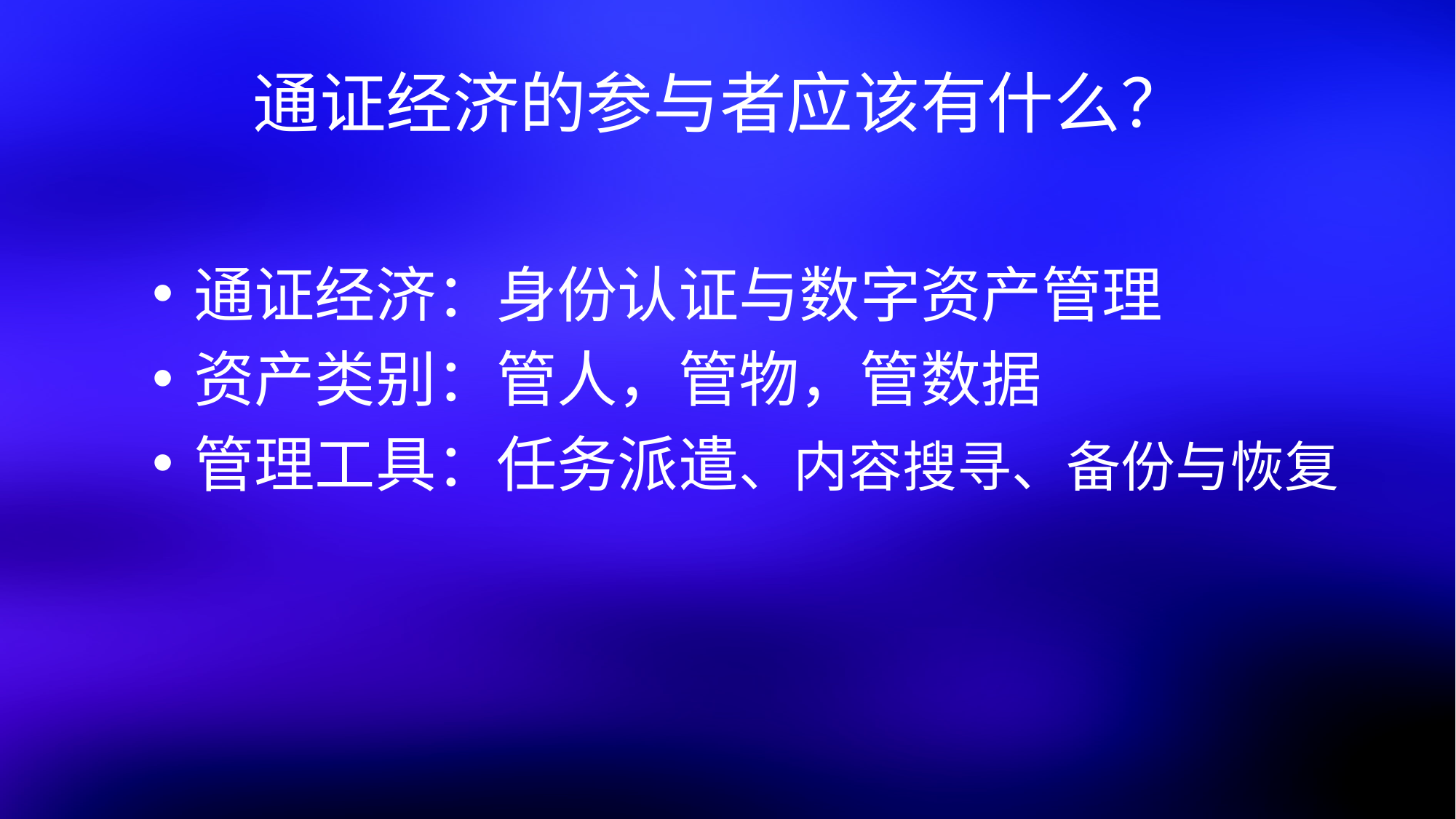

# 通证经济的参与者应该有什么？
通证经济：身份认证与数字资产管理
资产类别：管人，管物，管数据
管理工具：任务派遣、内容搜寻、备份与恢复